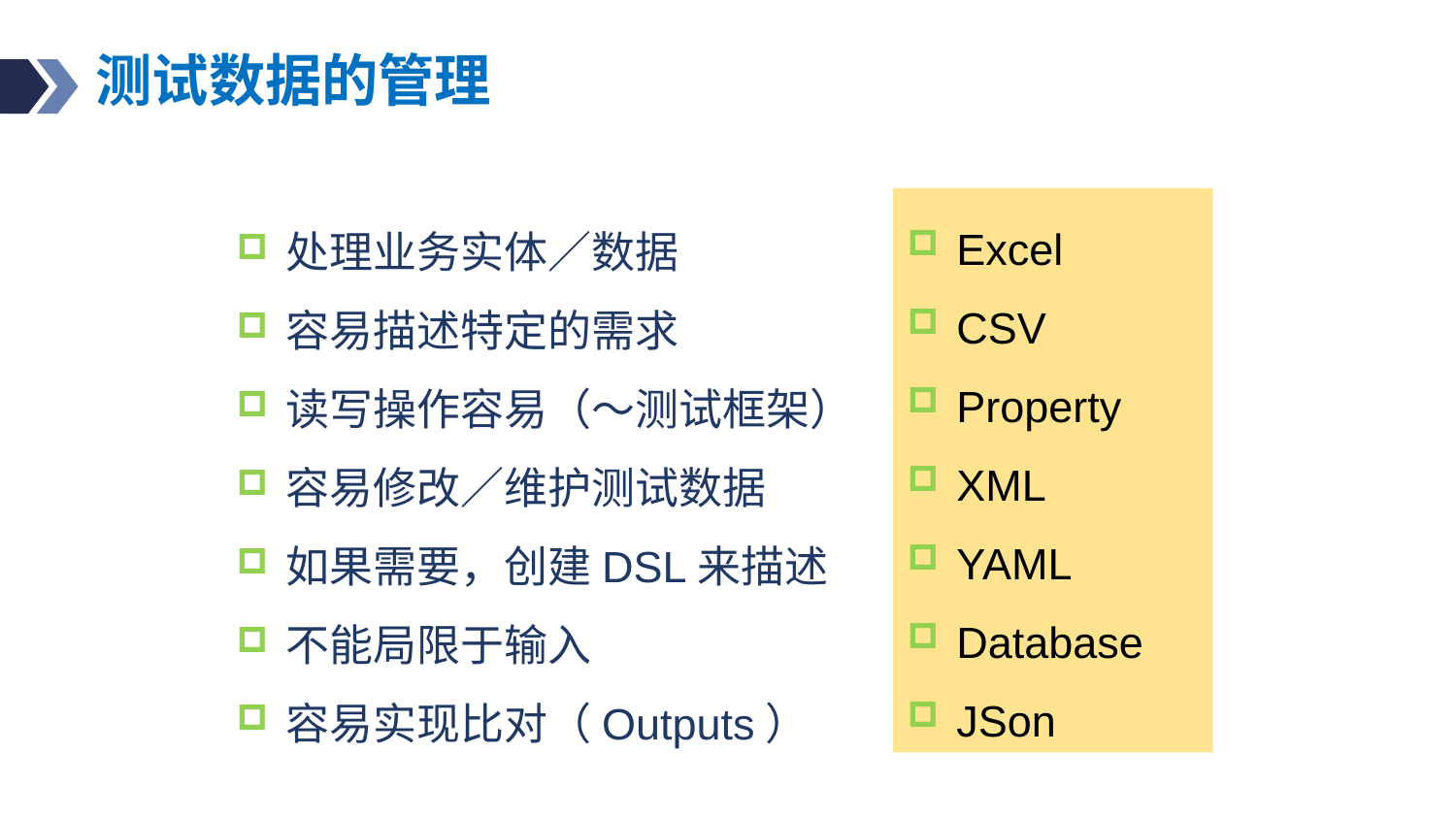

# 测试数据的管理
Excel
CSV
Property
XML
YAML
Database
JSon
处理业务实体／数据
容易描述特定的需求
读写操作容易（～测试框架）
容易修改／维护测试数据
如果需要，创建DSL来描述
不能局限于输入
容易实现比对（Outputs）
54